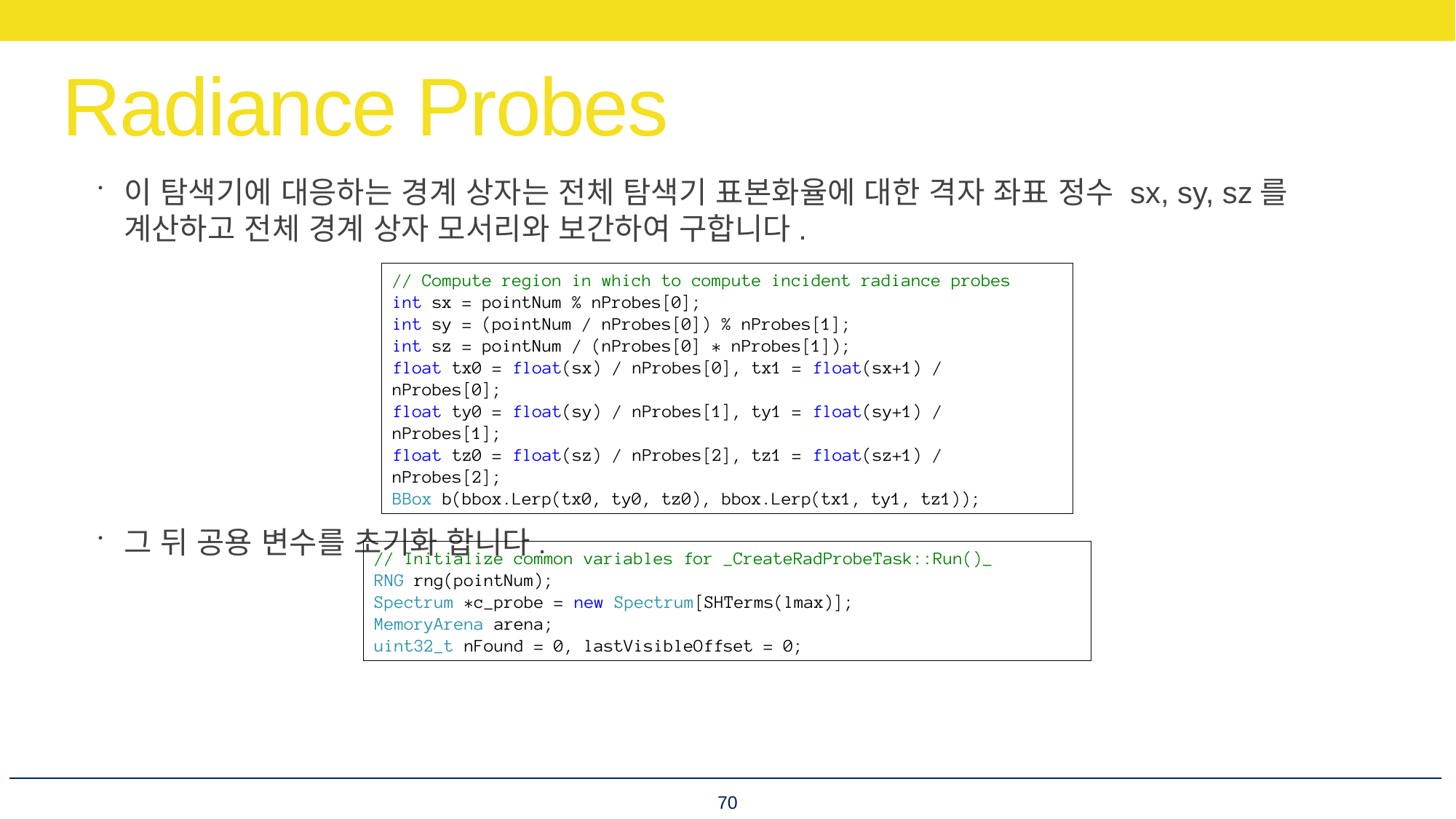

# Radiance Probes
이 탐색기에 대응하는 경계 상자는 전체 탐색기 표본화율에 대한 격자 좌표 정수 sx, sy, sz를 계산하고 전체 경계 상자 모서리와 보간하여 구합니다.

그 뒤 공용 변수를 초기화 합니다.
// Compute region in which to compute incident radiance probes
int sx = pointNum % nProbes[0];
int sy = (pointNum / nProbes[0]) % nProbes[1];
int sz = pointNum / (nProbes[0] * nProbes[1]);
float tx0 = float(sx) / nProbes[0], tx1 = float(sx+1) / nProbes[0];
float ty0 = float(sy) / nProbes[1], ty1 = float(sy+1) / nProbes[1];
float tz0 = float(sz) / nProbes[2], tz1 = float(sz+1) / nProbes[2];
BBox b(bbox.Lerp(tx0, ty0, tz0), bbox.Lerp(tx1, ty1, tz1));
// Initialize common variables for _CreateRadProbeTask::Run()_
RNG rng(pointNum);
Spectrum *c_probe = new Spectrum[SHTerms(lmax)];
MemoryArena arena;
uint32_t nFound = 0, lastVisibleOffset = 0;
70